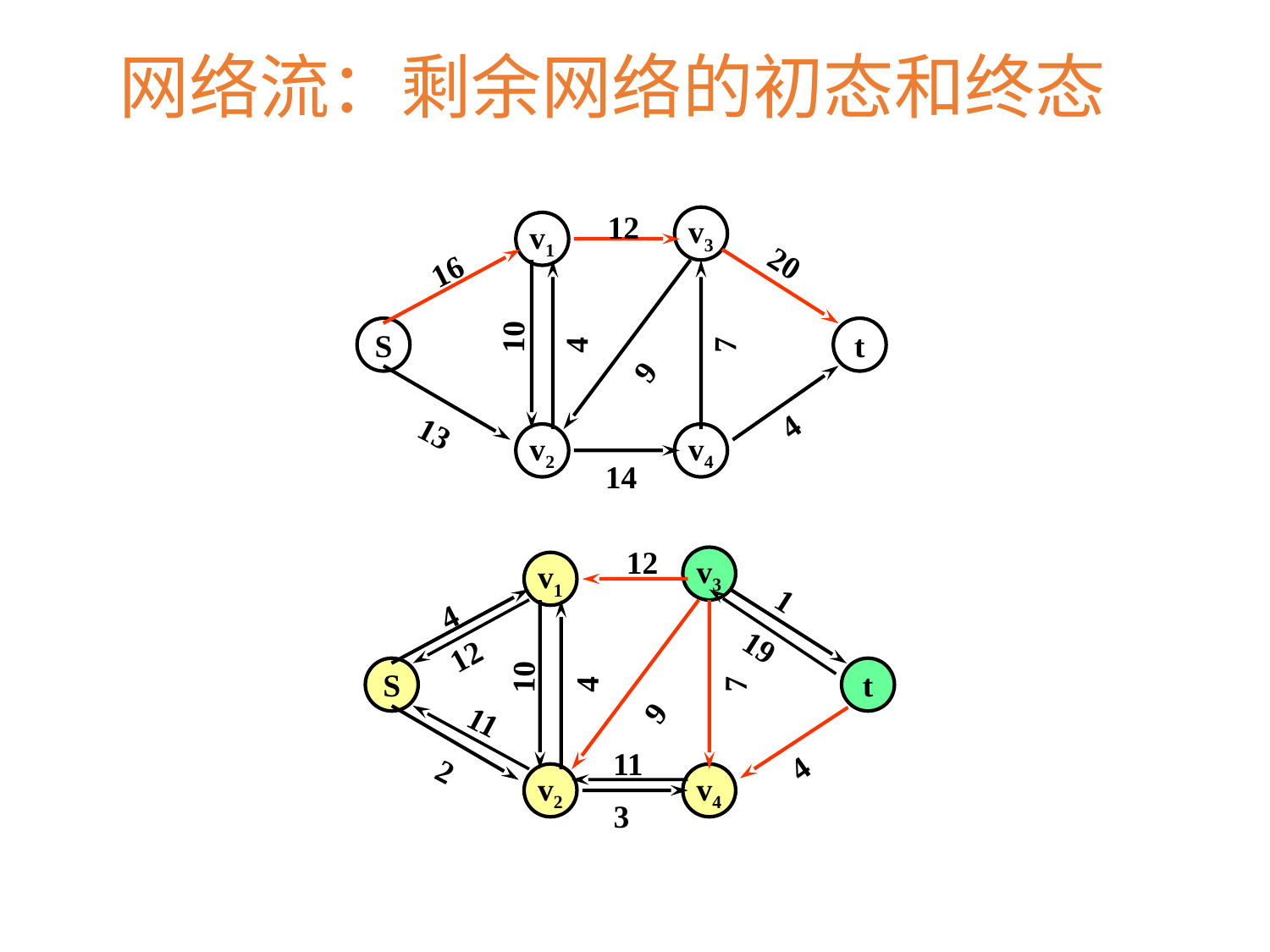

# 网络流：剩余网络的初态和终态
12
v3
v1
16

20

10
4
7
S
t
9

4
13
v2
v4
 14

12
v3
v1
4

1

12
19
4
7
10
S
t
9
11

4
 11
2
v2
v4

 3